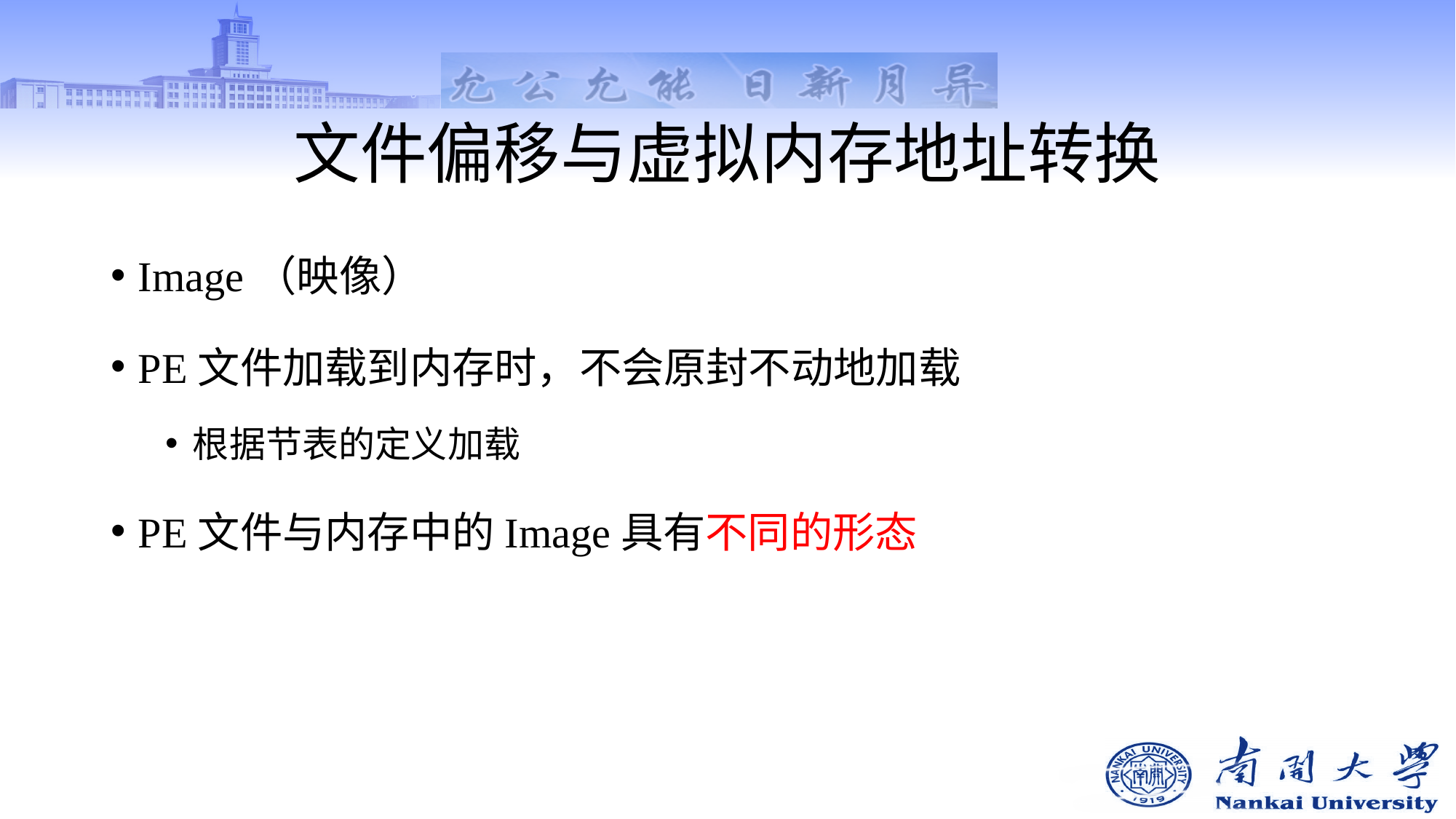

# 文件偏移与虚拟内存地址转换
Image（映像）
PE文件加载到内存时，不会原封不动地加载
根据节表的定义加载
PE文件与内存中的Image具有不同的形态